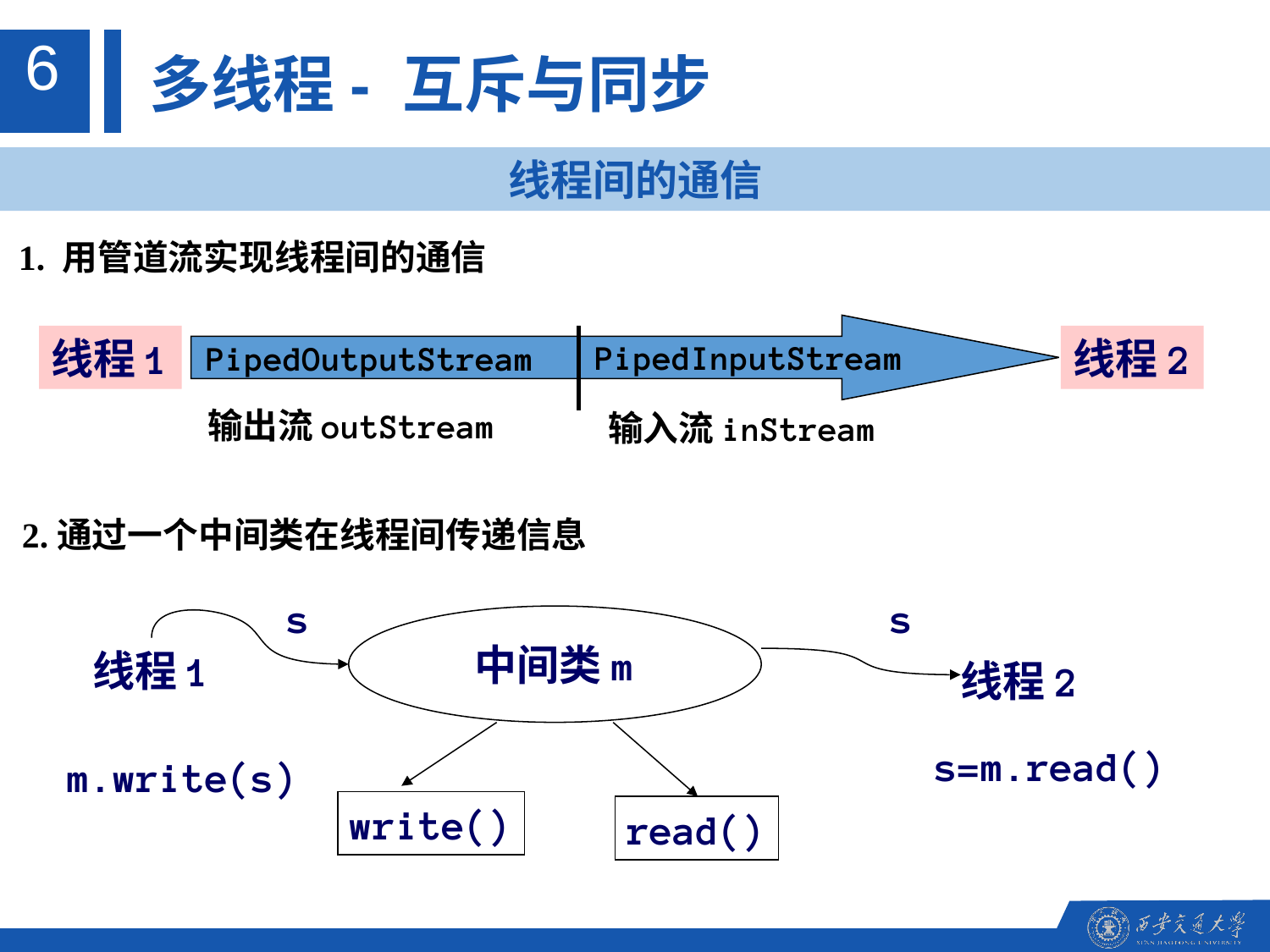

6
多线程- 互斥与同步
线程间的通信
1. 用管道流实现线程间的通信

线程1

线程2
PipedInputStream
PipedOutputStream
输出流outStream
输入流inStream
2.通过一个中间类在线程间传递信息
s
s
中间类m
线程1
线程2

s=m.read()
m.write(s)
write()
read()